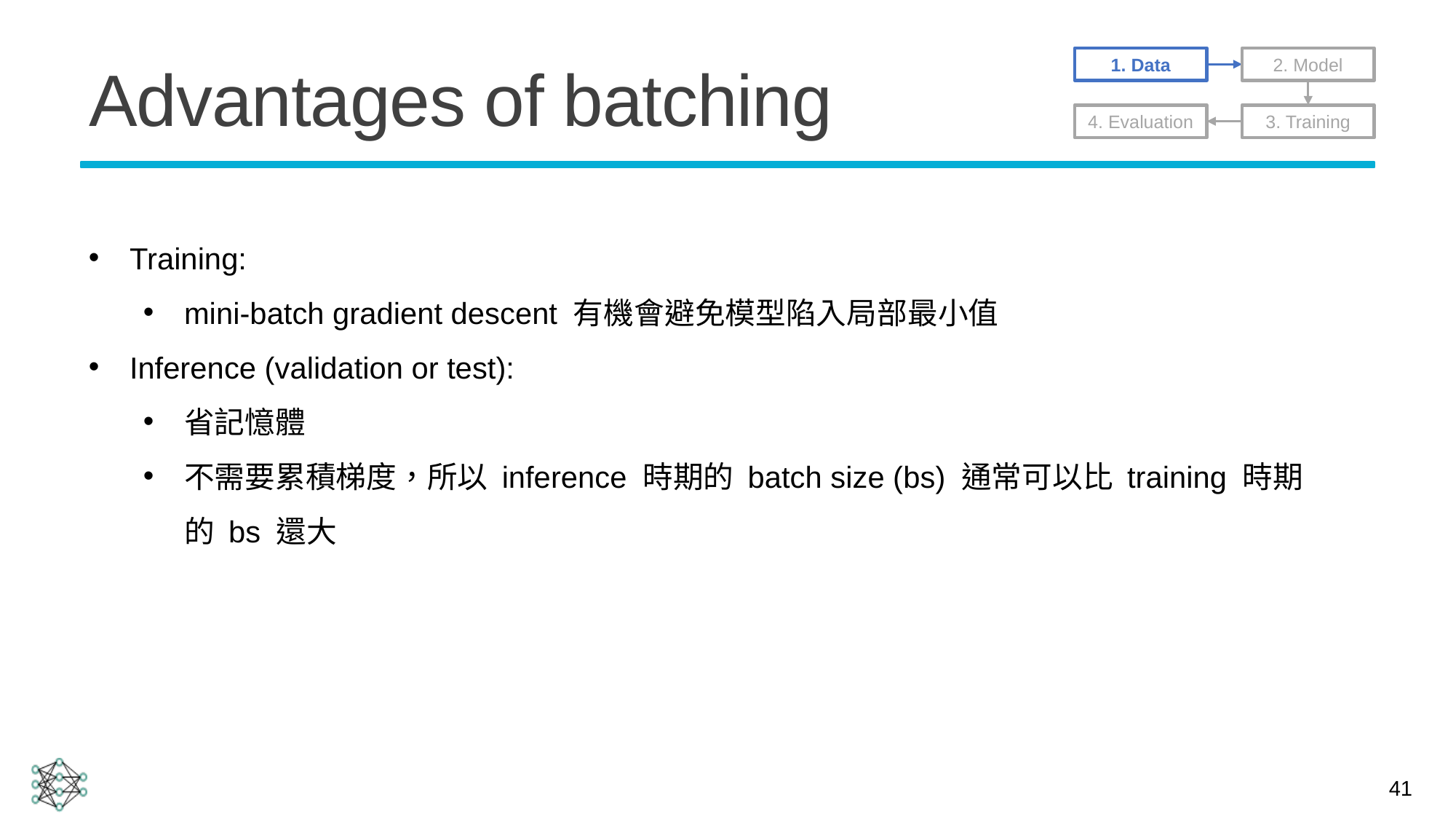

# Advantages of batching
1. Data
2. Model
4. Evaluation
3. Training
Training:
mini-batch gradient descent 有機會避免模型陷入局部最小值
Inference (validation or test):
省記憶體
不需要累積梯度，所以 inference 時期的 batch size (bs) 通常可以比 training 時期的 bs 還大
41